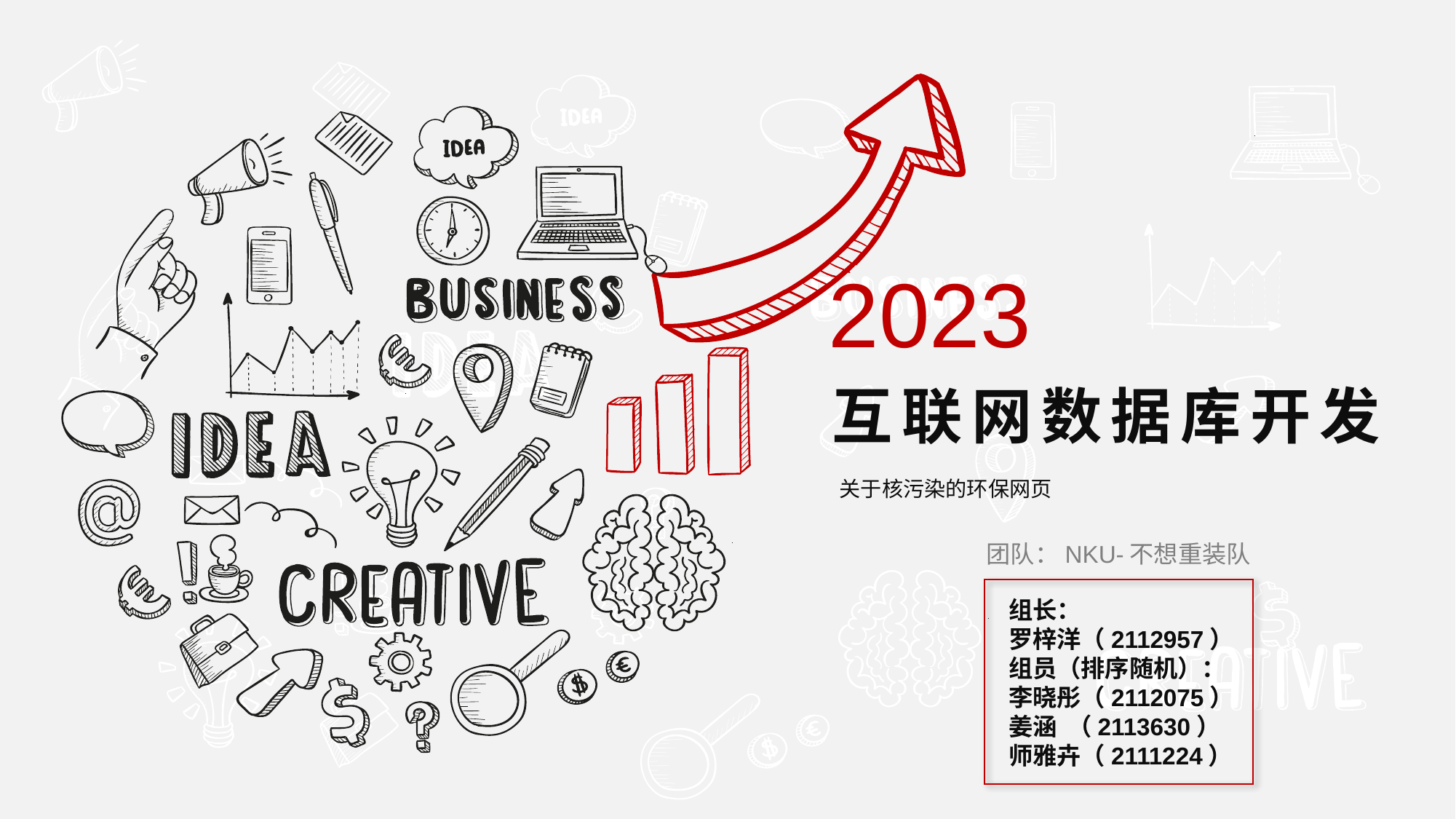

2023
互联网数据库开发
关于核污染的环保网页
团队：NKU-不想重装队

组长：
罗梓洋（2112957）
组员（排序随机）：
李晓彤（2112075）
姜涵  （2113630）
师雅卉（2111224）